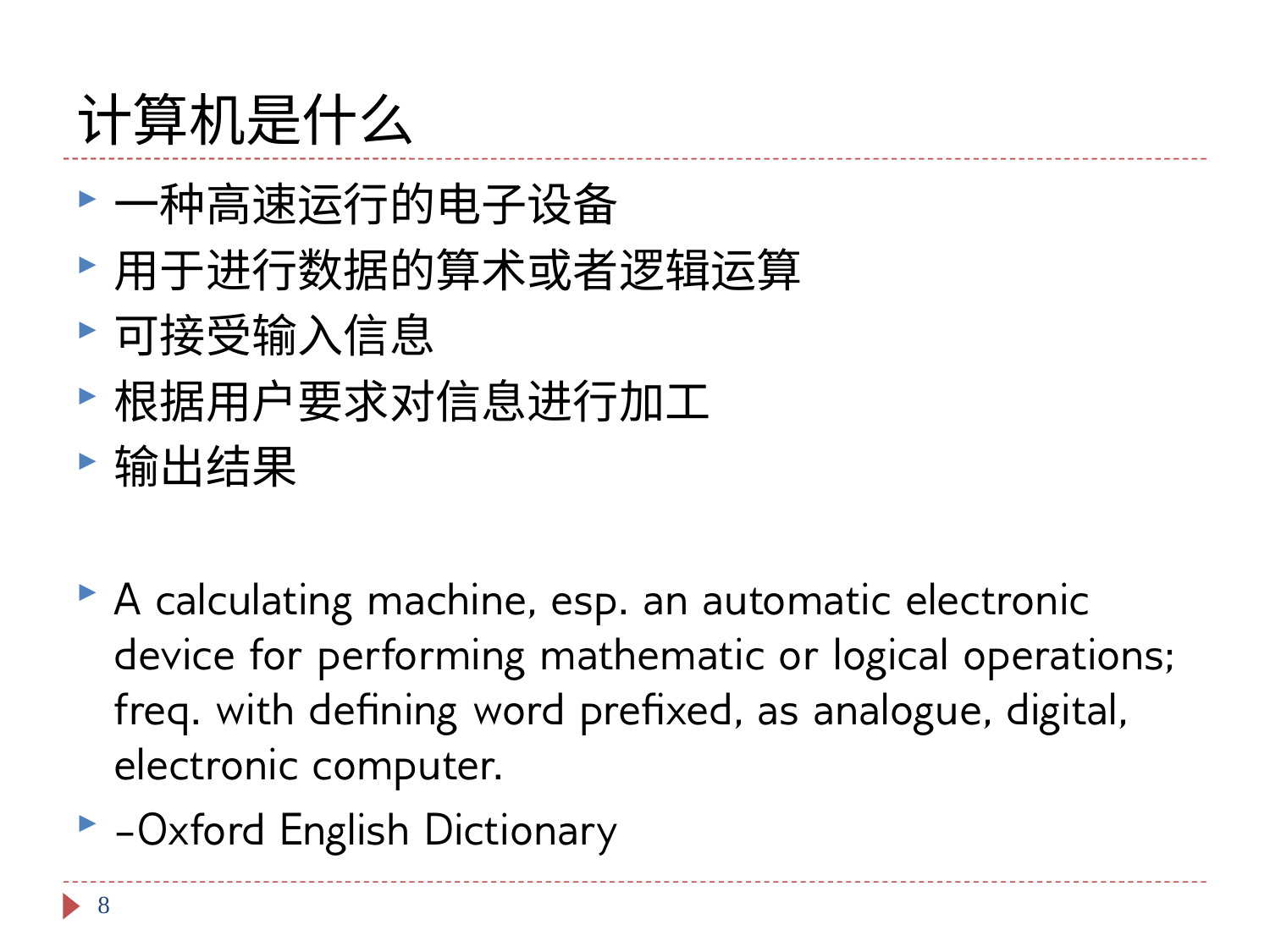

# 计算机是什么
一种高速运行的电子设备
用于进行数据的算术或者逻辑运算
可接受输入信息
根据用户要求对信息进行加工
输出结果

A calculating machine, esp. an automatic electronic device for performing mathematic or logical operations; freq. with defining word prefixed, as analogue, digital, electronic computer.
–Oxford English Dictionary

8